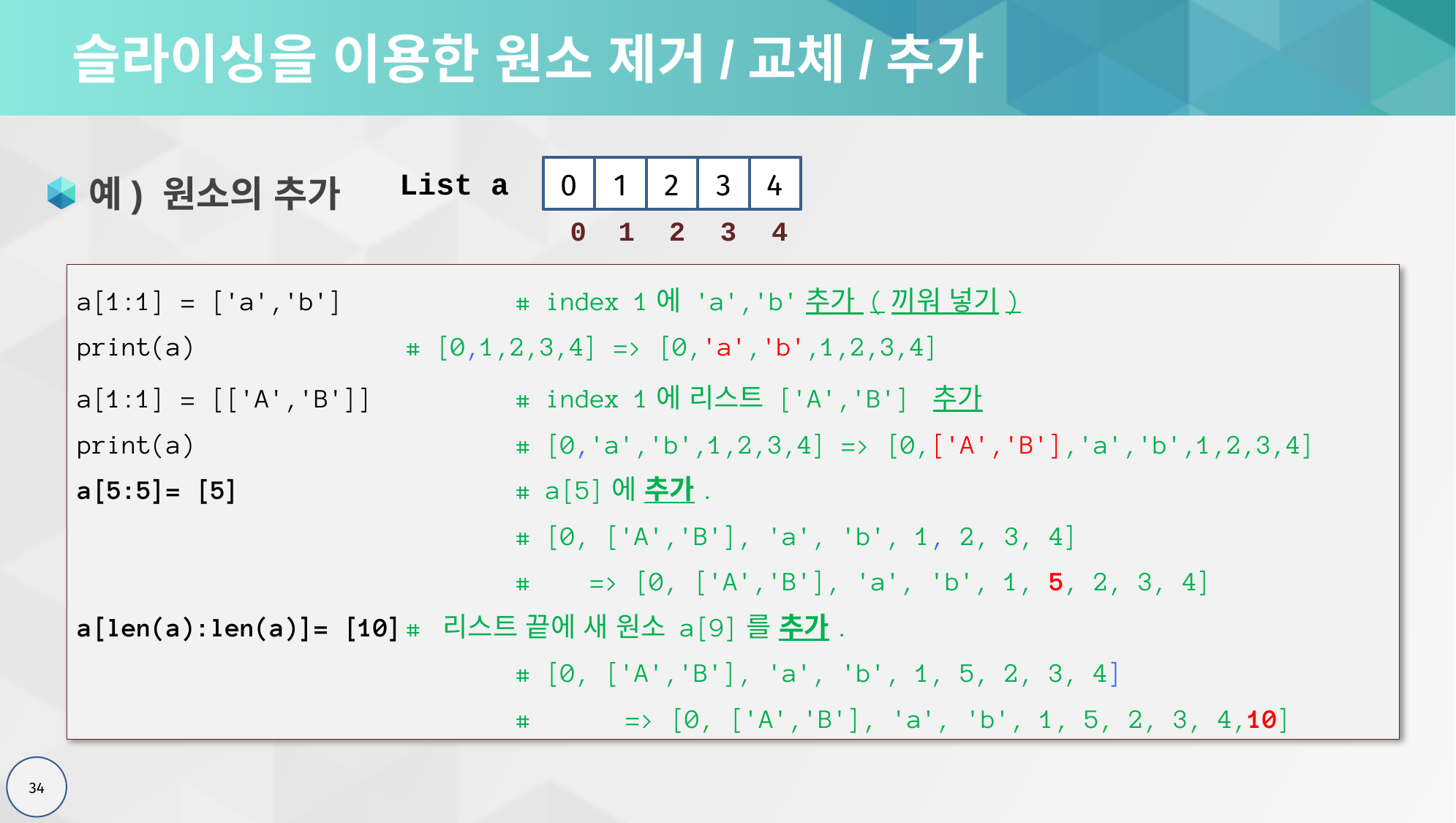

# 슬라이싱을 이용한 원소 제거/교체/추가
예) 원소의 추가
0
1
2
3
4
List a
4
3
2
1
0
a[1:1] = ['a','b']     	# index 1에 'a','b'추가 (끼워 넣기)
print(a)              	# [0,1,2,3,4] => [0,'a','b',1,2,3,4]
a[1:1] = [['A','B']] 		# index 1에 리스트 ['A','B'] 추가
print(a) 			# [0,'a','b',1,2,3,4] => [0,['A','B'],'a','b',1,2,3,4]
a[5:5]= [5]  			# a[5]에 추가.
             			# [0, ['A','B'], 'a', 'b', 1, 2, 3, 4]
				#    => [0, ['A','B'], 'a', 'b', 1, 5, 2, 3, 4]
a[len(a):len(a)]= [10]	# 리스트 끝에 새 원소 a[9]를 추가.
                 		# [0, ['A','B'], 'a', 'b', 1, 5, 2, 3, 4]
                    		# 	=> [0, ['A','B'], 'a', 'b', 1, 5, 2, 3, 4,10]